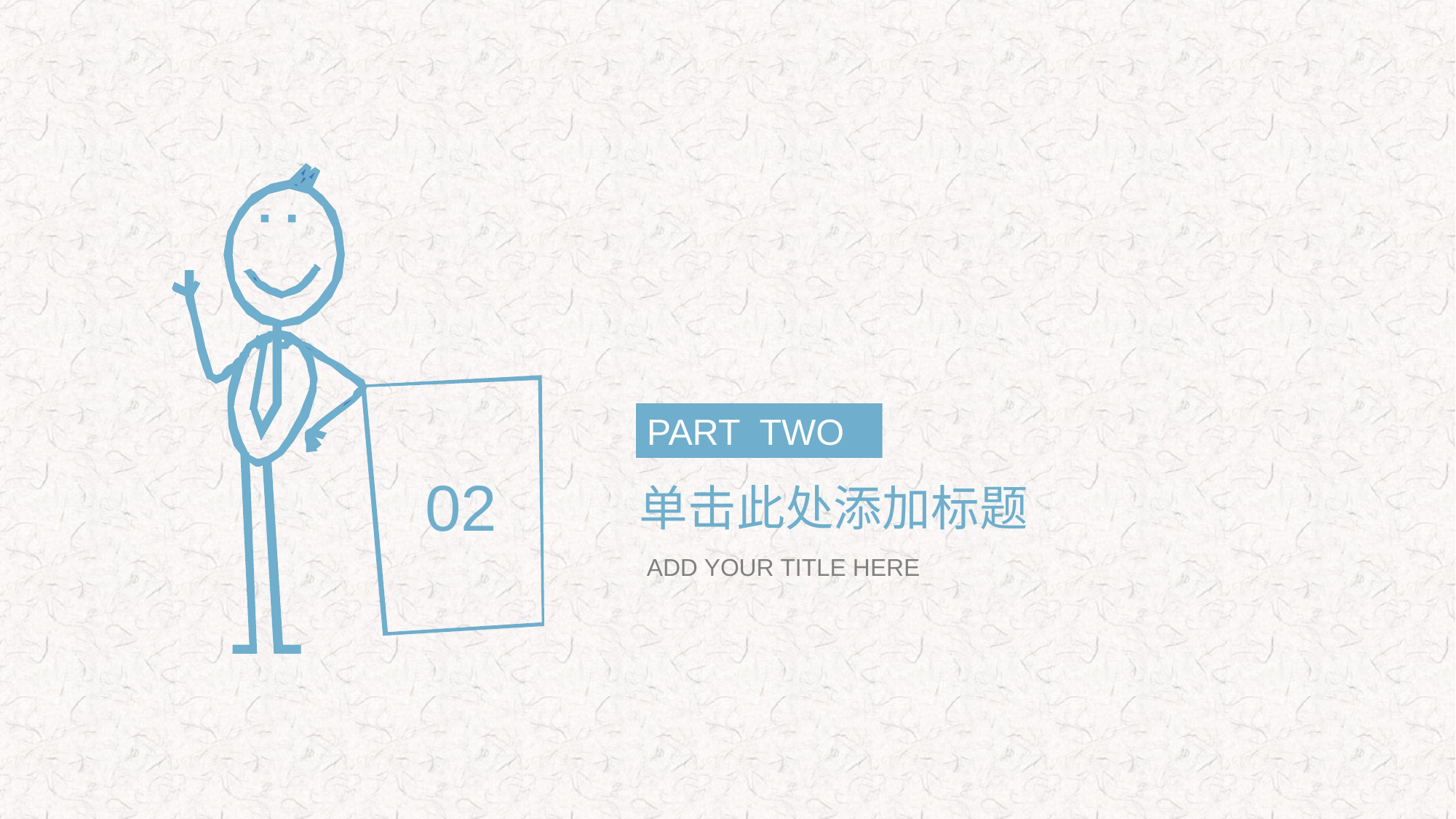

PART  TWO
02
单击此处添加标题
ADD YOUR TITLE HERE